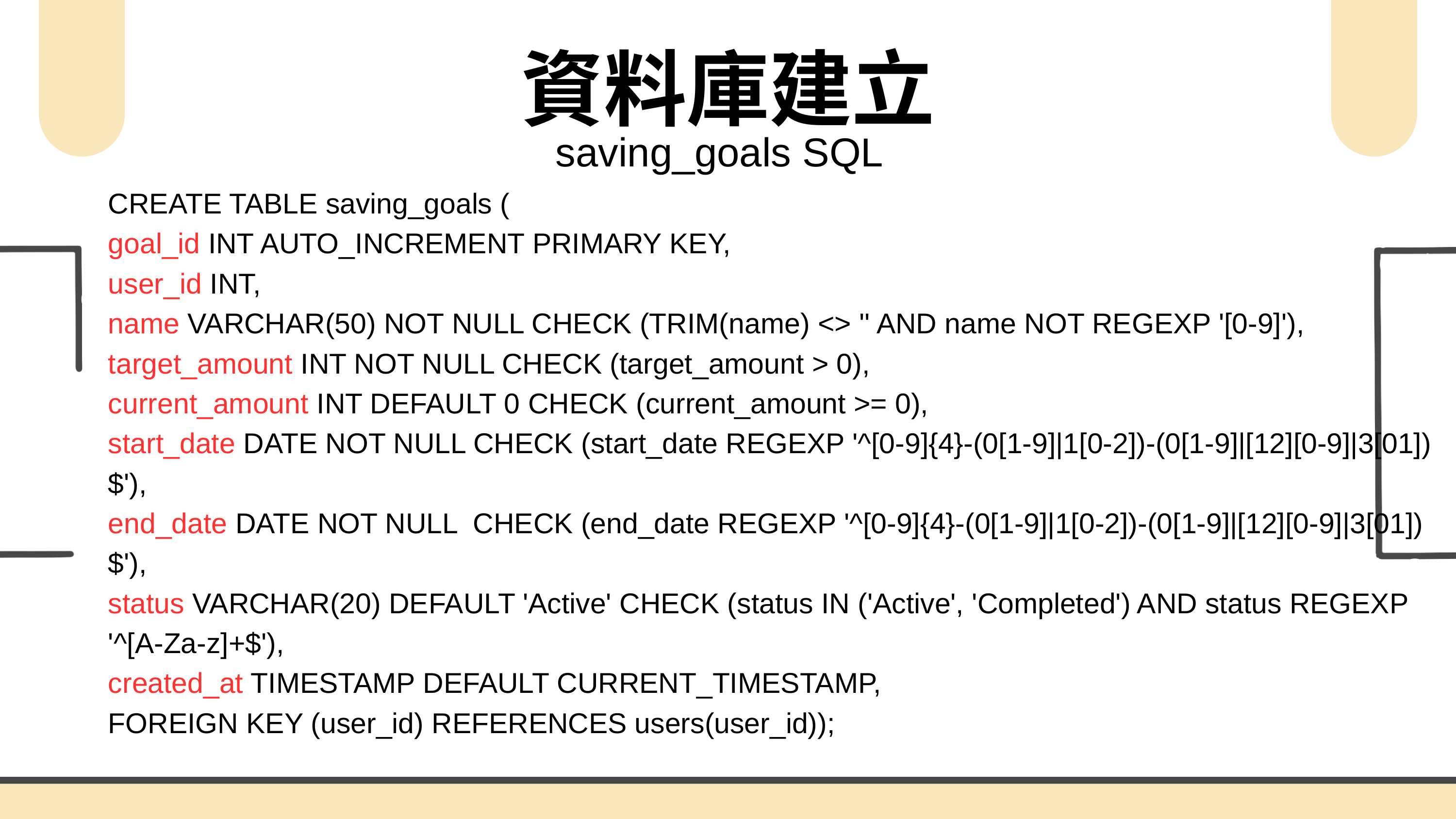

資料庫建立
saving_goals SQL
CREATE TABLE saving_goals (
goal_id INT AUTO_INCREMENT PRIMARY KEY,
user_id INT,
name VARCHAR(50) NOT NULL CHECK (TRIM(name) <> '' AND name NOT REGEXP '[0-9]'),
target_amount INT NOT NULL CHECK (target_amount > 0),
current_amount INT DEFAULT 0 CHECK (current_amount >= 0),
start_date DATE NOT NULL CHECK (start_date REGEXP '^[0-9]{4}-(0[1-9]|1[0-2])-(0[1-9]|[12][0-9]|3[01])$'),
end_date DATE NOT NULL  CHECK (end_date REGEXP '^[0-9]{4}-(0[1-9]|1[0-2])-(0[1-9]|[12][0-9]|3[01])$'),
status VARCHAR(20) DEFAULT 'Active' CHECK (status IN ('Active', 'Completed') AND status REGEXP '^[A-Za-z]+$'),
created_at TIMESTAMP DEFAULT CURRENT_TIMESTAMP,
FOREIGN KEY (user_id) REFERENCES users(user_id));